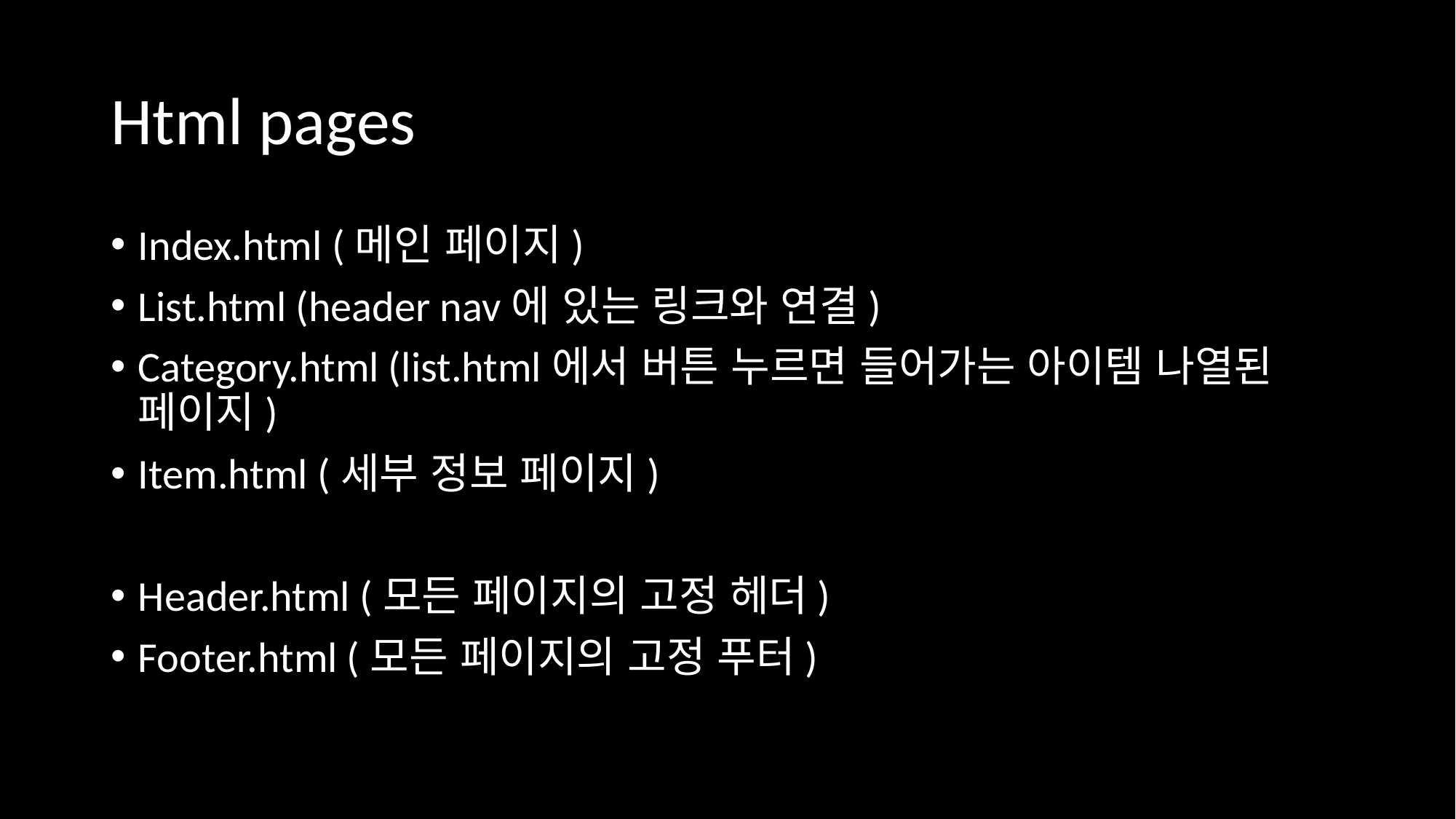

# Html pages
Index.html (메인 페이지)
List.html (header nav에 있는 링크와 연결)
Category.html (list.html에서 버튼 누르면 들어가는 아이템 나열된 페이지)
Item.html (세부 정보 페이지)

Header.html (모든 페이지의 고정 헤더)
Footer.html (모든 페이지의 고정 푸터)